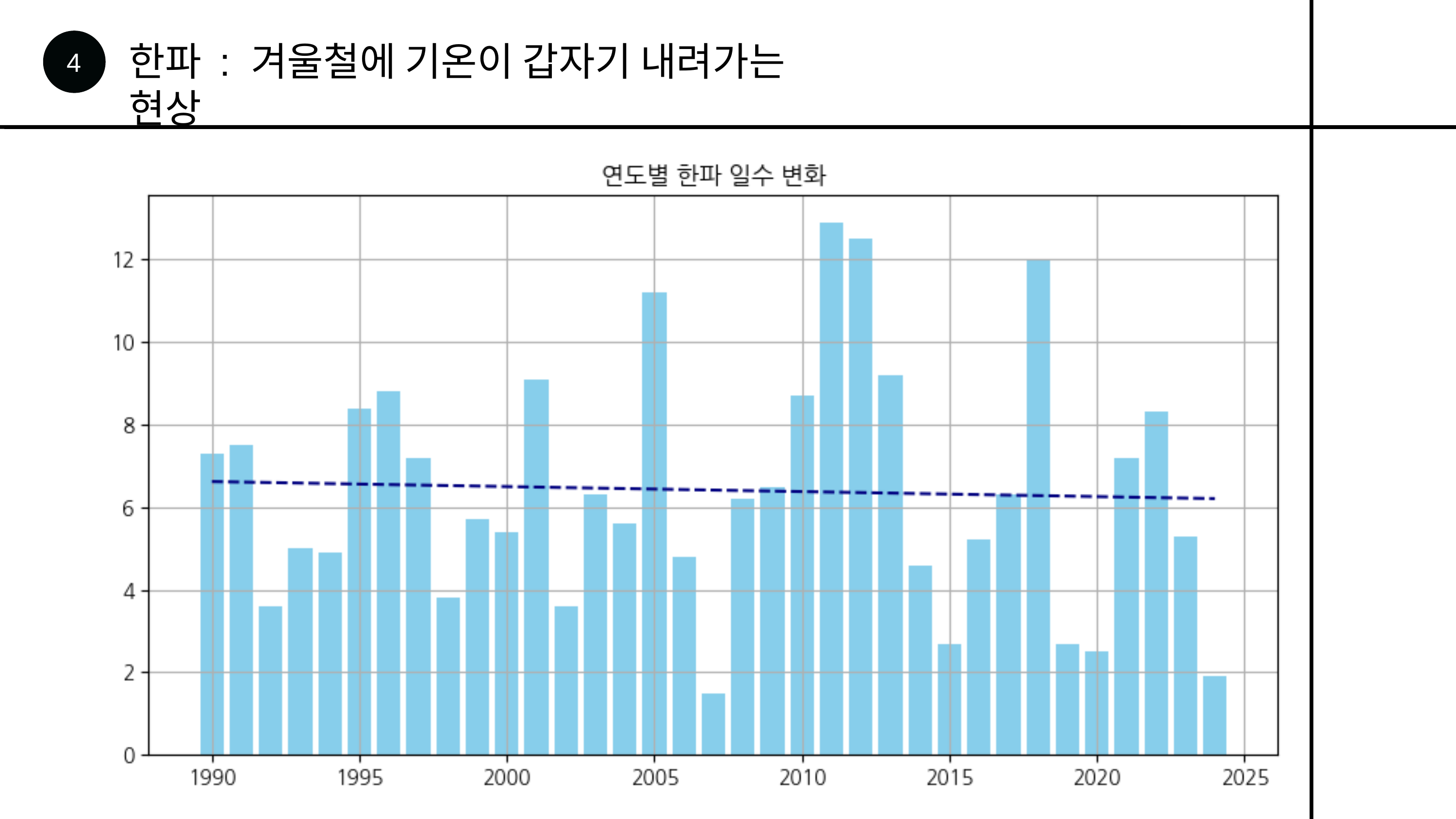

4
한파 : 겨울철에 기온이 갑자기 내려가는 현상